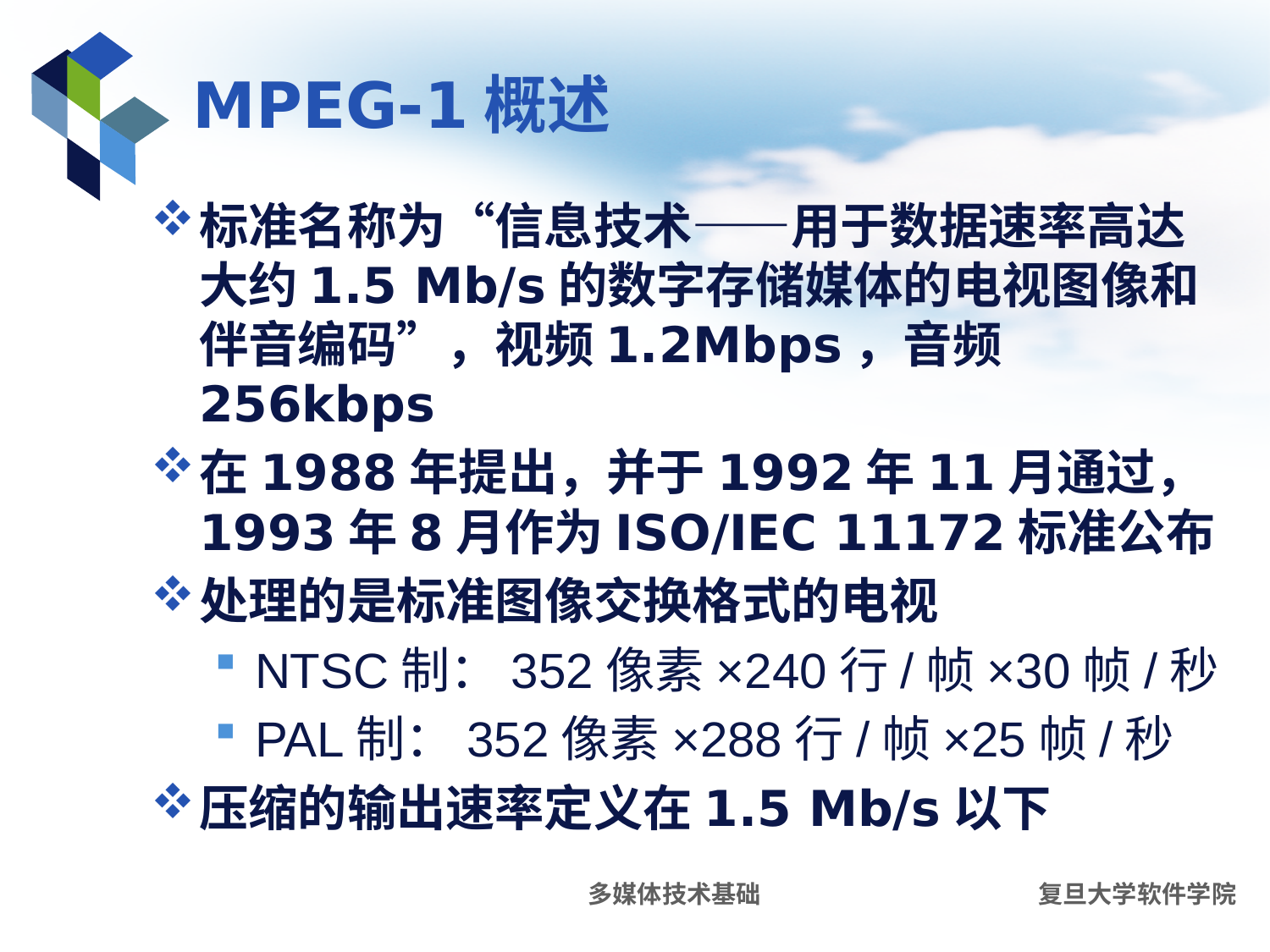

# MPEG-1概述
标准名称为“信息技术——用于数据速率高达大约1.5 Mb/s的数字存储媒体的电视图像和伴音编码”，视频1.2Mbps，音频256kbps
在1988年提出，并于1992年11月通过，1993年8月作为ISO/IEC 11172标准公布
处理的是标准图像交换格式的电视
NTSC制：352像素×240行/帧×30帧/秒
PAL制：352像素×288行/帧×25帧/秒
压缩的输出速率定义在1.5 Mb/s以下
多媒体技术基础